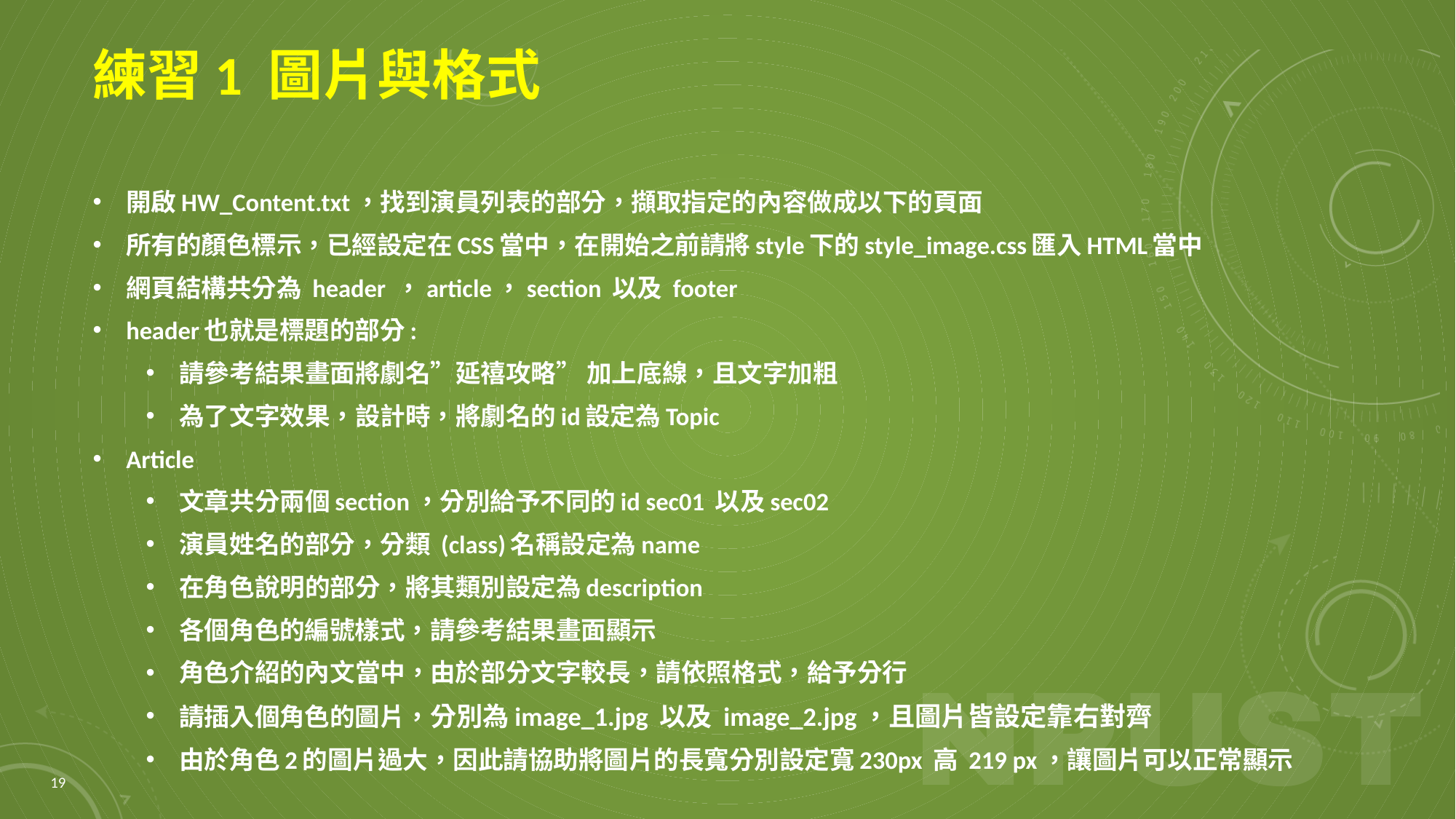

# 練習1 圖片與格式
開啟HW_Content.txt，找到演員列表的部分，擷取指定的內容做成以下的頁面
所有的顏色標示，已經設定在CSS當中，在開始之前請將style下的style_image.css匯入HTML當中
網頁結構共分為 header ，article，section 以及 footer
header也就是標題的部分:
請參考結果畫面將劇名”延禧攻略” 加上底線，且文字加粗
為了文字效果，設計時，將劇名的id設定為Topic
Article
文章共分兩個section，分別給予不同的id sec01 以及sec02
演員姓名的部分，分類 (class)名稱設定為name
在角色說明的部分，將其類別設定為description
各個角色的編號樣式，請參考結果畫面顯示
角色介紹的內文當中，由於部分文字較長，請依照格式，給予分行
請插入個角色的圖片，分別為image_1.jpg 以及 image_2.jpg，且圖片皆設定靠右對齊
由於角色2的圖片過大，因此請協助將圖片的長寬分別設定寬230px 高 219 px，讓圖片可以正常顯示

19